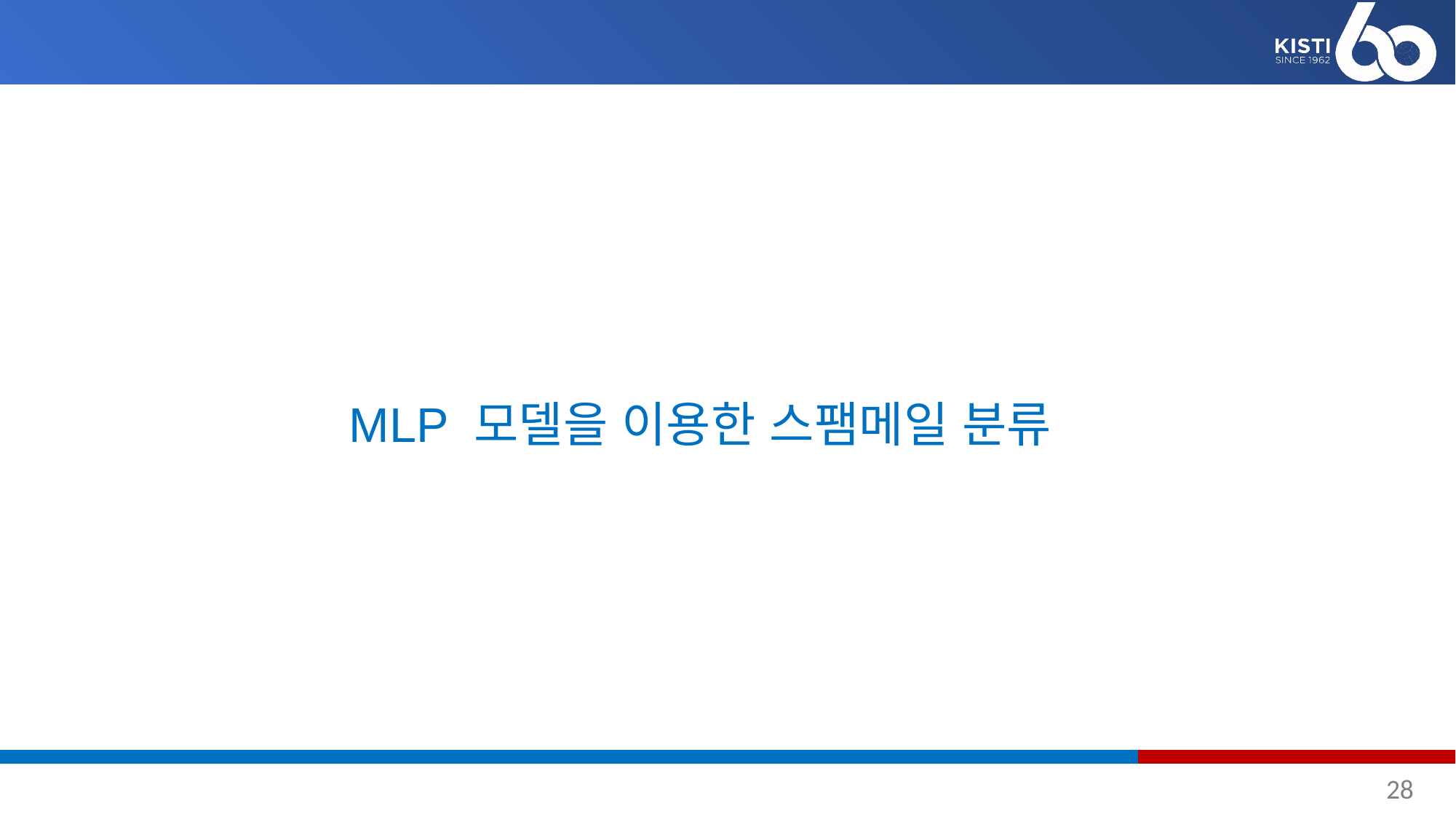

# MLP 모델을 이용한 스팸메일 분류
28